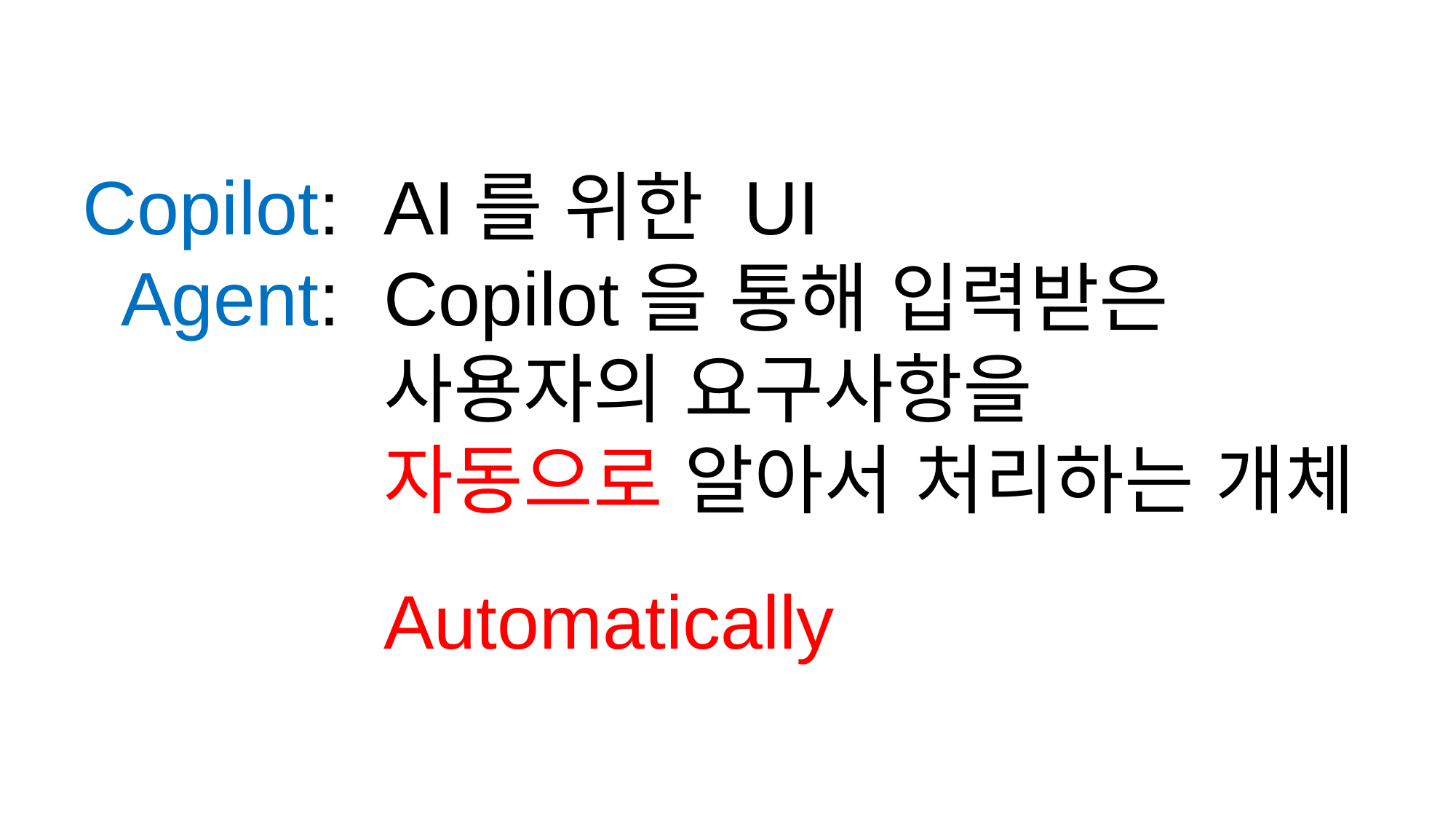

Copilot:
Agent:

AI를 위한 UI
Copilot을 통해 입력받은
사용자의 요구사항을
자동으로 알아서 처리하는 개체
Automatically